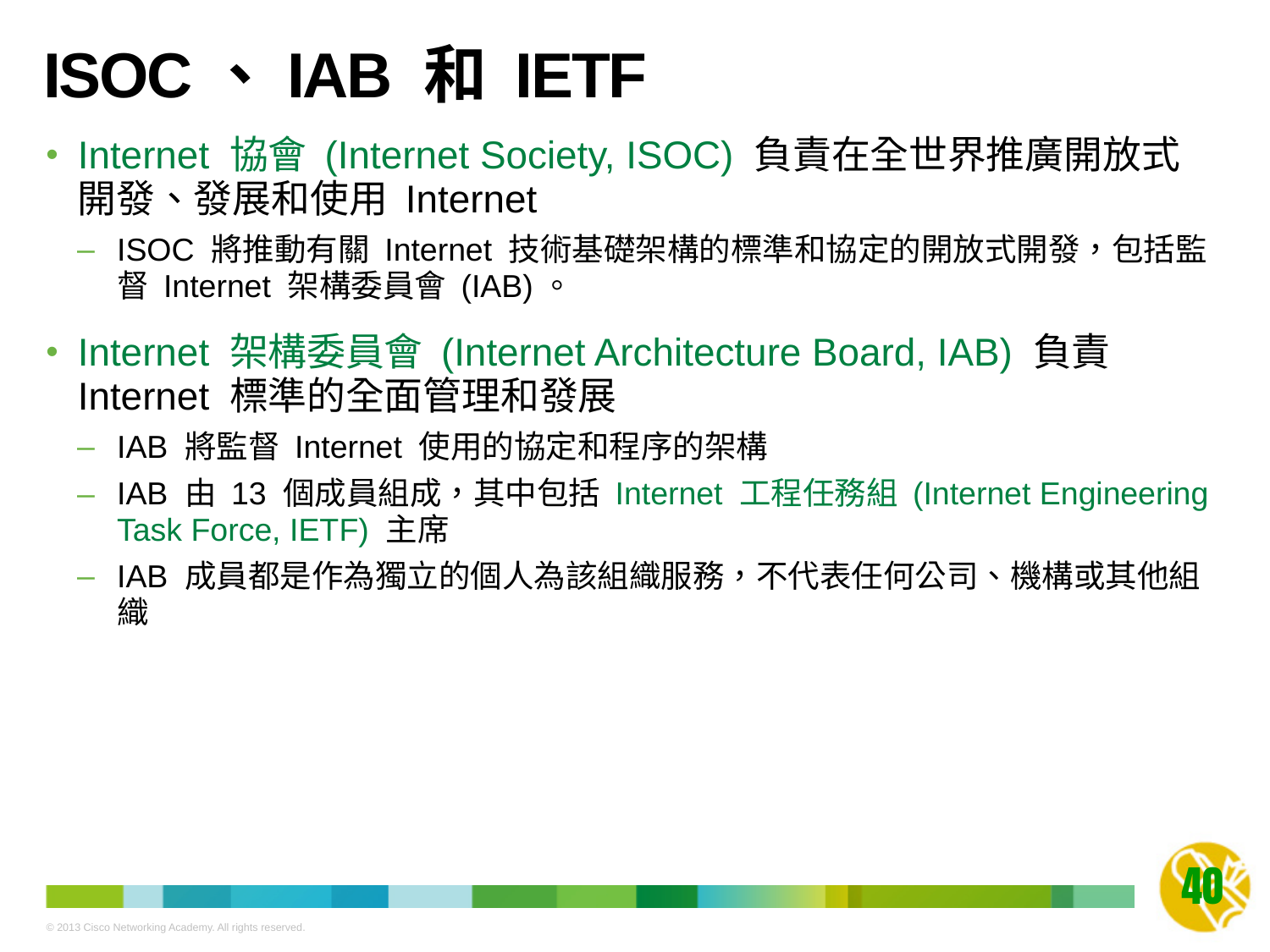

# ISOC、IAB 和 IETF
Internet 協會 (Internet Society, ISOC) 負責在全世界推廣開放式開發、發展和使用 Internet
ISOC 將推動有關 Internet 技術基礎架構的標準和協定的開放式開發，包括監督 Internet 架構委員會 (IAB)。
Internet 架構委員會 (Internet Architecture Board, IAB) 負責 Internet 標準的全面管理和發展
IAB 將監督 Internet 使用的協定和程序的架構
IAB 由 13 個成員組成，其中包括 Internet 工程任務組 (Internet Engineering Task Force, IETF) 主席
IAB 成員都是作為獨立的個人為該組織服務，不代表任何公司、機構或其他組織